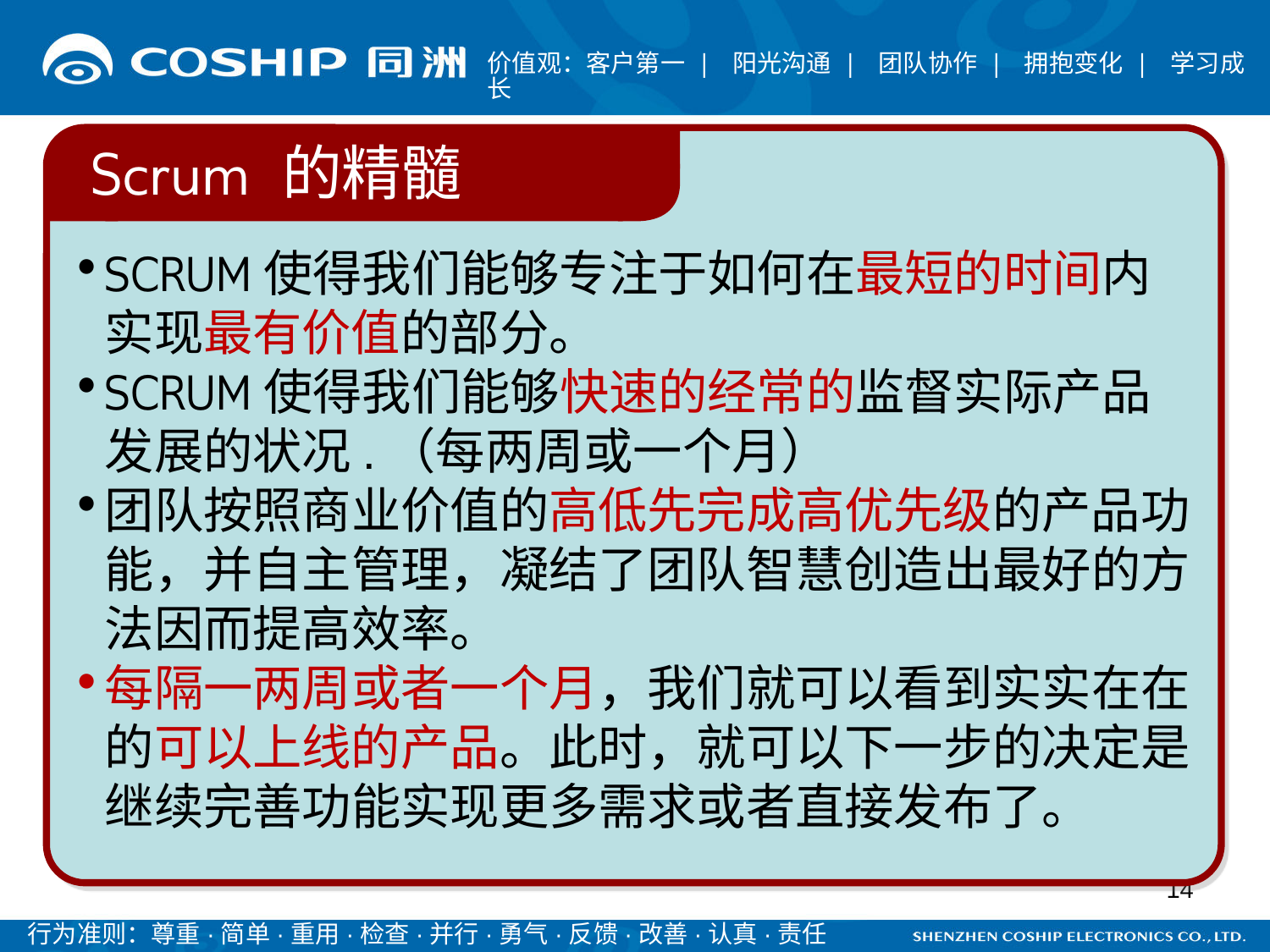

Scrum 的精髓

SCRUM使得我们能够专注于如何在最短的时间内实现最有价值的部分。
SCRUM使得我们能够快速的经常的监督实际产品发展的状况.（每两周或一个月）
团队按照商业价值的高低先完成高优先级的产品功能，并自主管理，凝结了团队智慧创造出最好的方法因而提高效率。
每隔一两周或者一个月，我们就可以看到实实在在的可以上线的产品。此时，就可以下一步的决定是继续完善功能实现更多需求或者直接发布了。
14